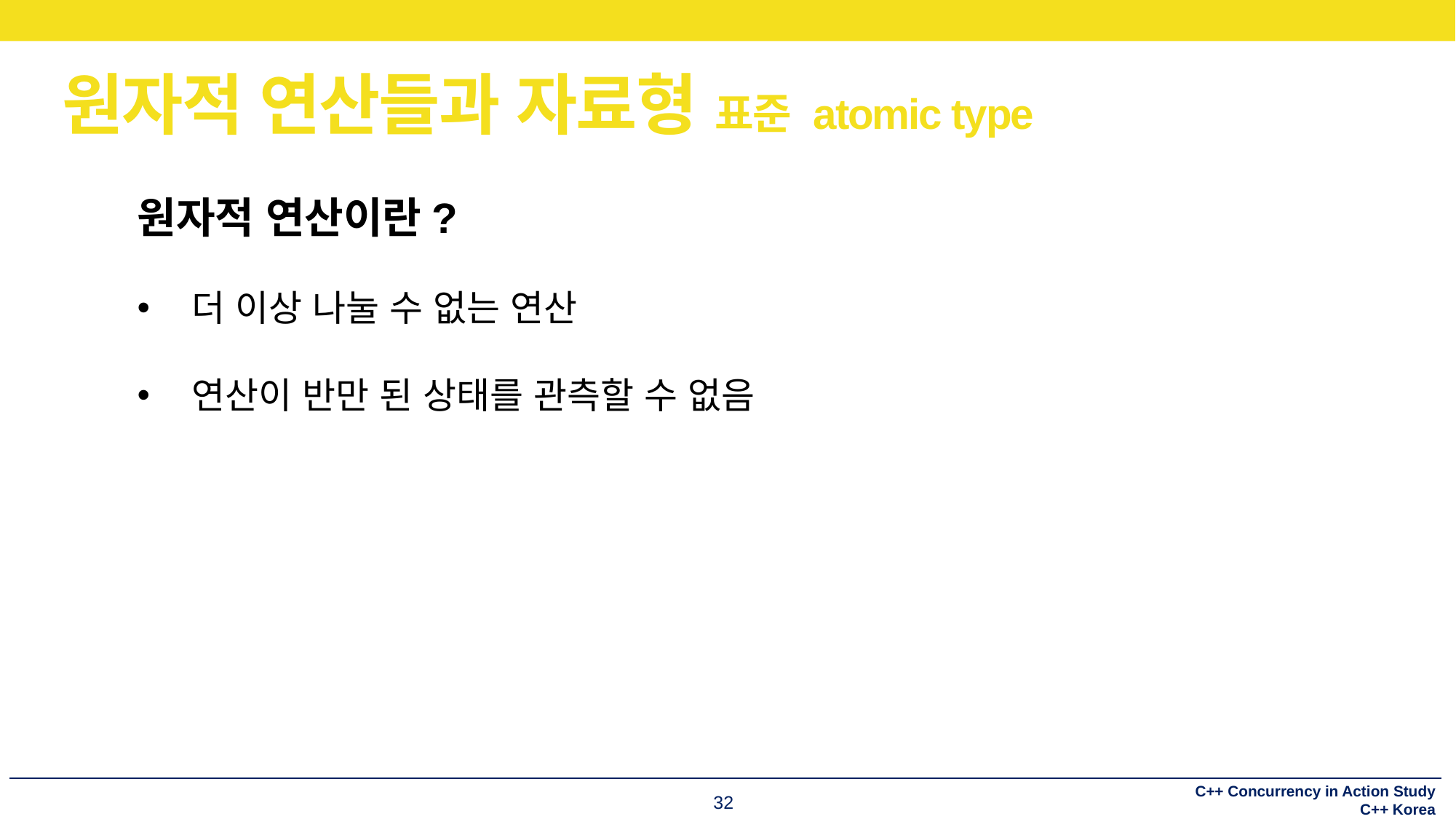

# 원자적 연산들과 자료형 표준 atomic type
원자적 연산이란?

더 이상 나눌 수 없는 연산

연산이 반만 된 상태를 관측할 수 없음

32